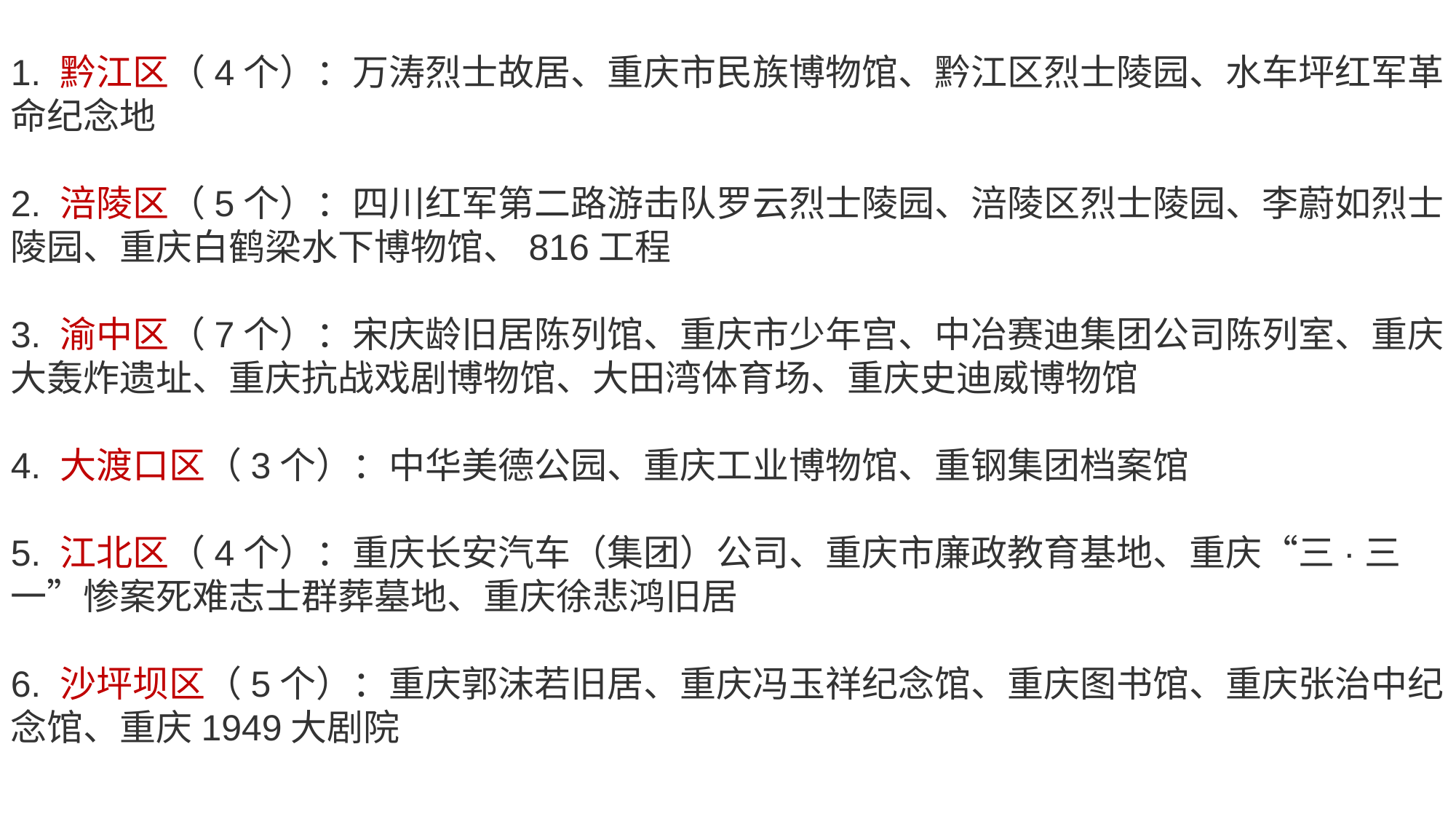

1. 黔江区（4个）：万涛烈士故居、重庆市民族博物馆、黔江区烈士陵园、水车坪红军革命纪念地

2. 涪陵区（5个）：四川红军第二路游击队罗云烈士陵园、涪陵区烈士陵园、李蔚如烈士陵园、重庆白鹤梁水下博物馆、816工程

3. 渝中区（7个）：宋庆龄旧居陈列馆、重庆市少年宫、中冶赛迪集团公司陈列室、重庆大轰炸遗址、重庆抗战戏剧博物馆、大田湾体育场、重庆史迪威博物馆

4. 大渡口区（3个）：中华美德公园、重庆工业博物馆、重钢集团档案馆

5. 江北区（4个）：重庆长安汽车（集团）公司、重庆市廉政教育基地、重庆“三·三一”惨案死难志士群葬墓地、重庆徐悲鸿旧居

6. 沙坪坝区（5个）：重庆郭沫若旧居、重庆冯玉祥纪念馆、重庆图书馆、重庆张治中纪念馆、重庆1949大剧院